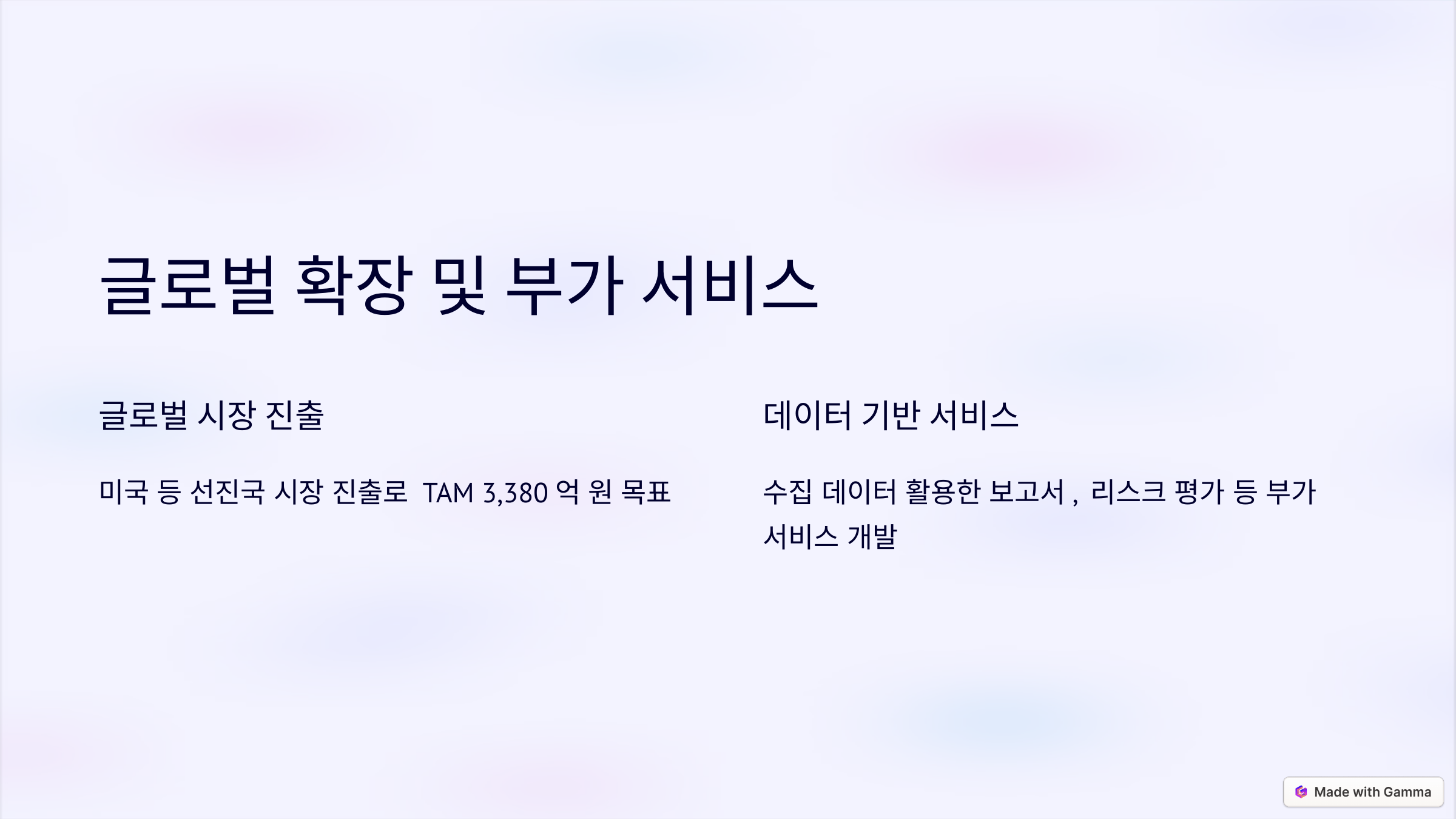

글로벌 확장 및 부가 서비스
글로벌 시장 진출
데이터 기반 서비스
미국 등 선진국 시장 진출로 TAM 3,380억 원 목표
수집 데이터 활용한 보고서, 리스크 평가 등 부가 서비스 개발